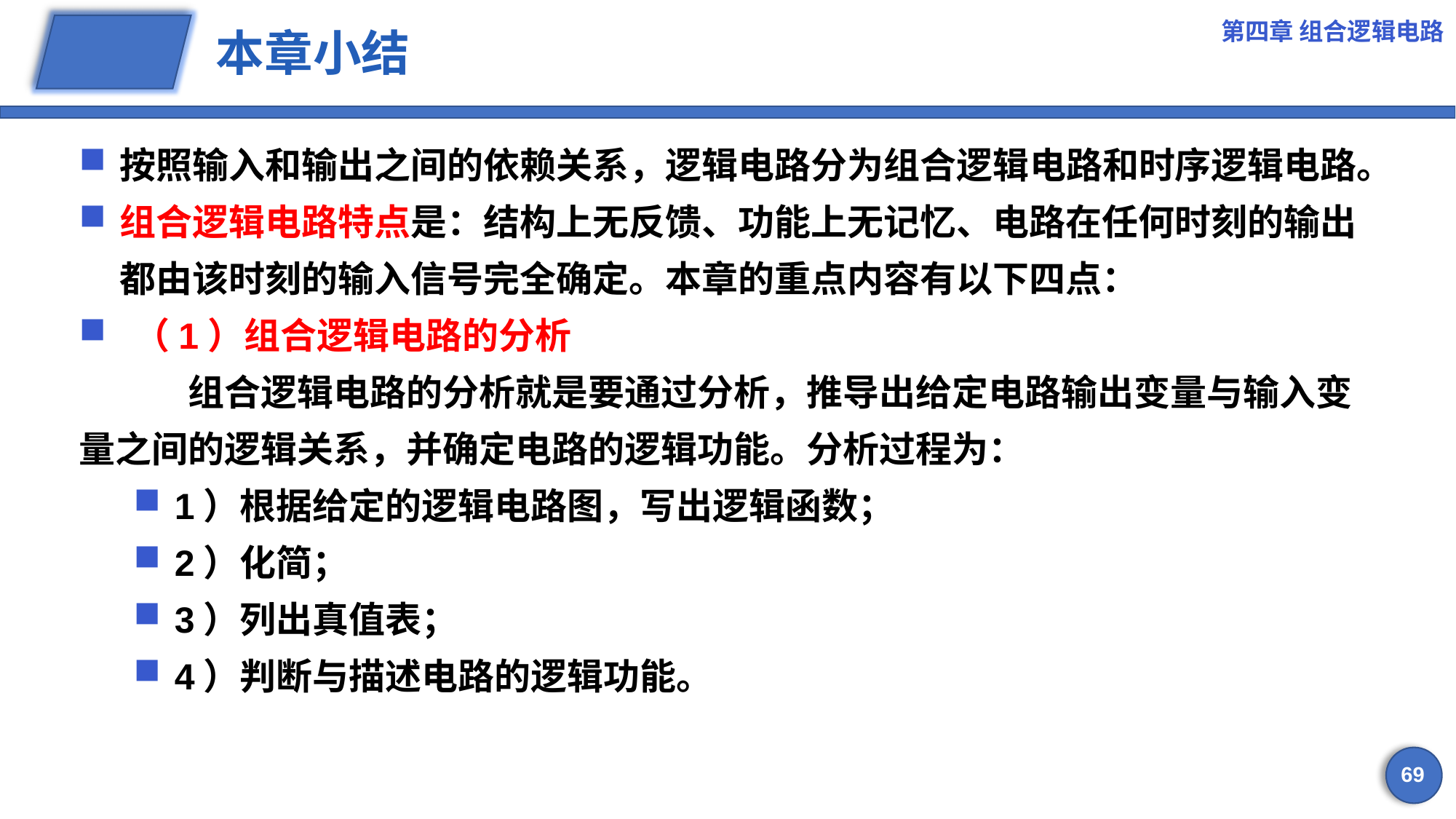

第四章 组合逻辑电路
# 本章小结

按照输入和输出之间的依赖关系，逻辑电路分为组合逻辑电路和时序逻辑电路。
组合逻辑电路特点是：结构上无反馈、功能上无记忆、电路在任何时刻的输出都由该时刻的输入信号完全确定。本章的重点内容有以下四点：
（1）组合逻辑电路的分析
	组合逻辑电路的分析就是要通过分析，推导出给定电路输出变量与输入变量之间的逻辑关系，并确定电路的逻辑功能。分析过程为：
1）根据给定的逻辑电路图，写出逻辑函数；
2）化简；
3）列出真值表；
4）判断与描述电路的逻辑功能。
69